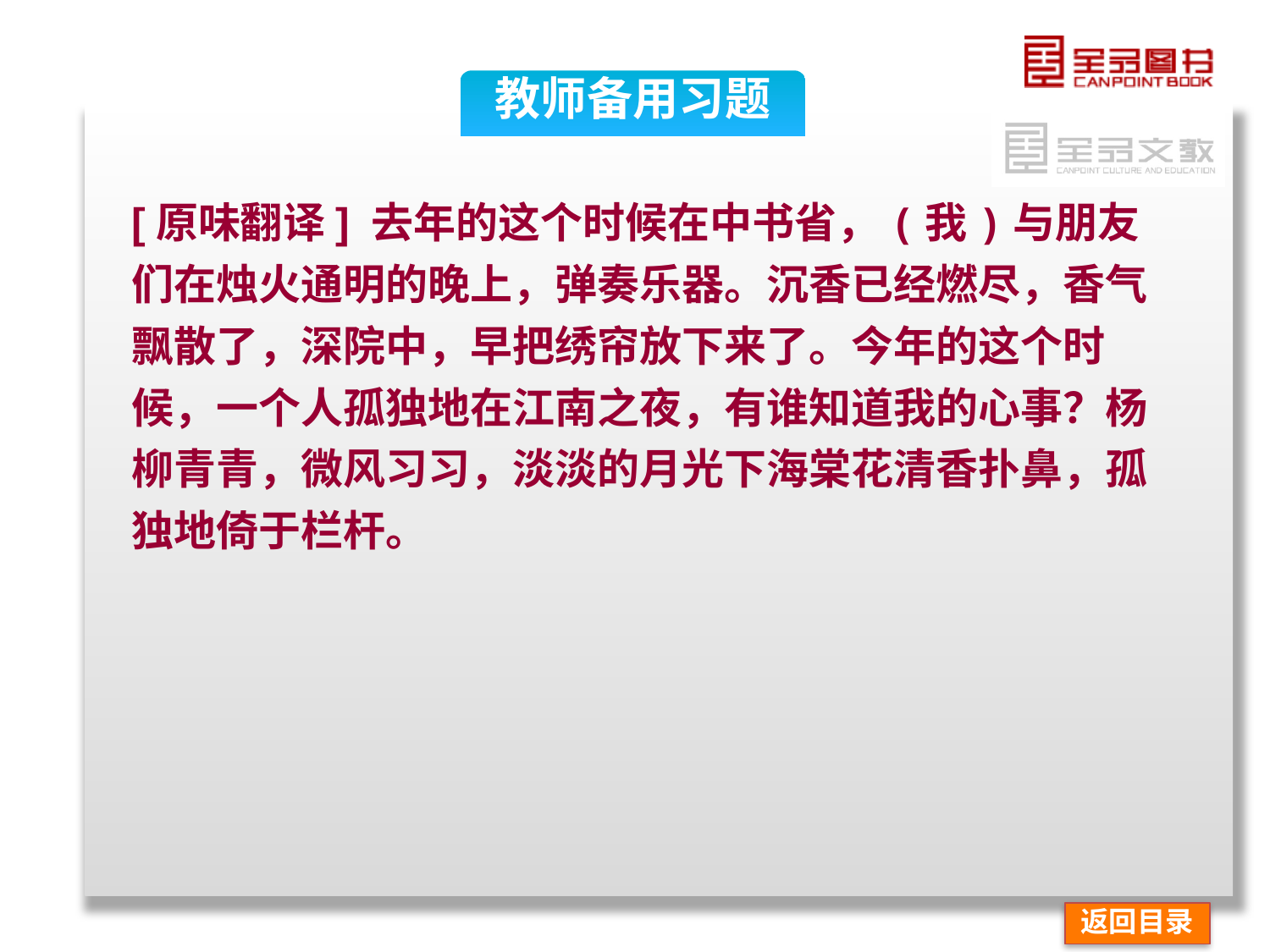

教师备用习题
[原味翻译] 去年的这个时候在中书省，(我)与朋友们在烛火通明的晚上，弹奏乐器。沉香已经燃尽，香气飘散了，深院中，早把绣帘放下来了。今年的这个时候，一个人孤独地在江南之夜，有谁知道我的心事？杨柳青青，微风习习，淡淡的月光下海棠花清香扑鼻，孤独地倚于栏杆。
返回目录